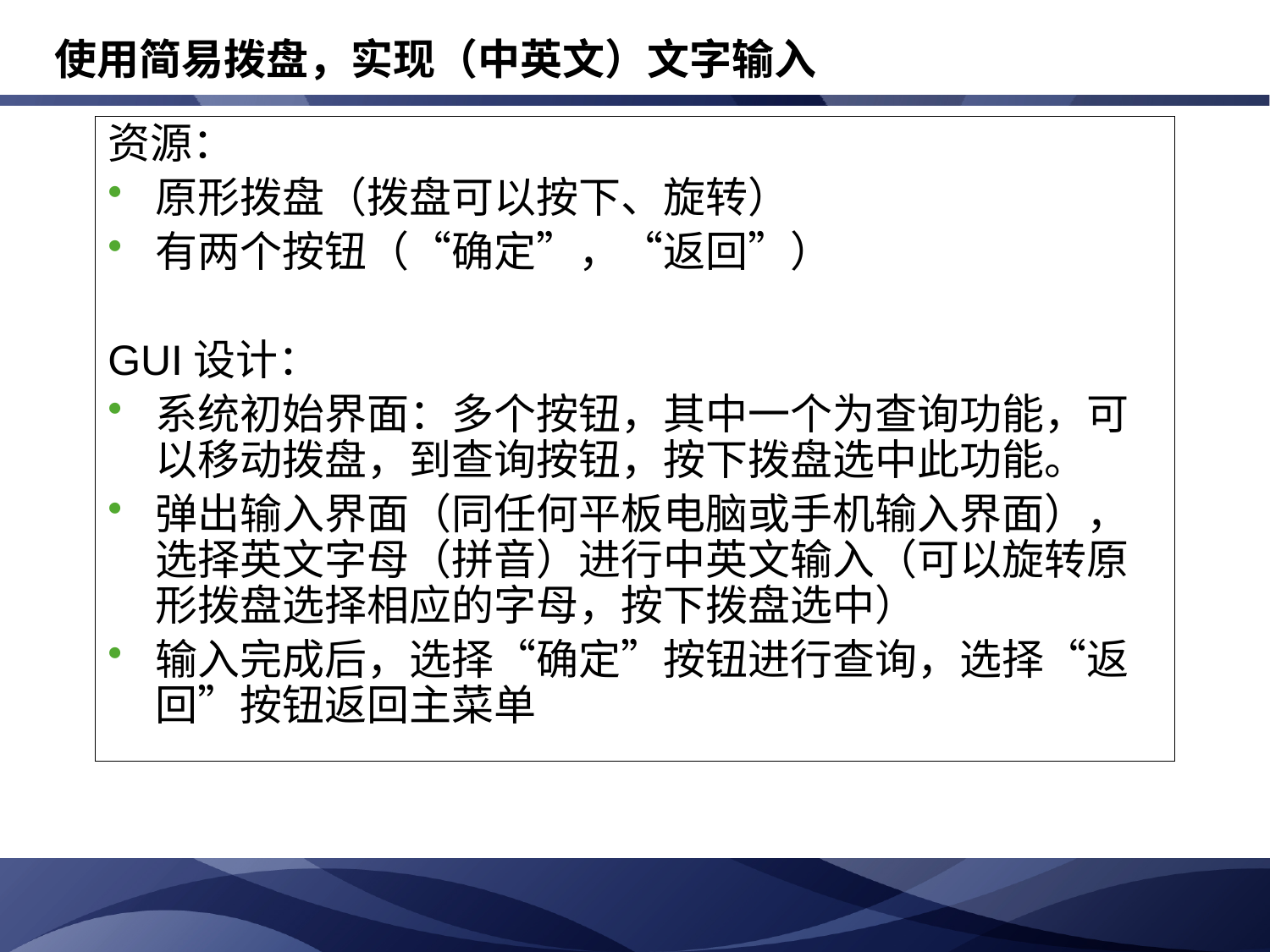

# 使用简易拨盘，实现（中英文）文字输入
资源：
原形拨盘（拨盘可以按下、旋转）
有两个按钮（“确定”，“返回”）

GUI设计：
系统初始界面：多个按钮，其中一个为查询功能，可以移动拨盘，到查询按钮，按下拨盘选中此功能。
弹出输入界面（同任何平板电脑或手机输入界面），选择英文字母（拼音）进行中英文输入（可以旋转原形拨盘选择相应的字母，按下拨盘选中）
输入完成后，选择“确定”按钮进行查询，选择“返回”按钮返回主菜单